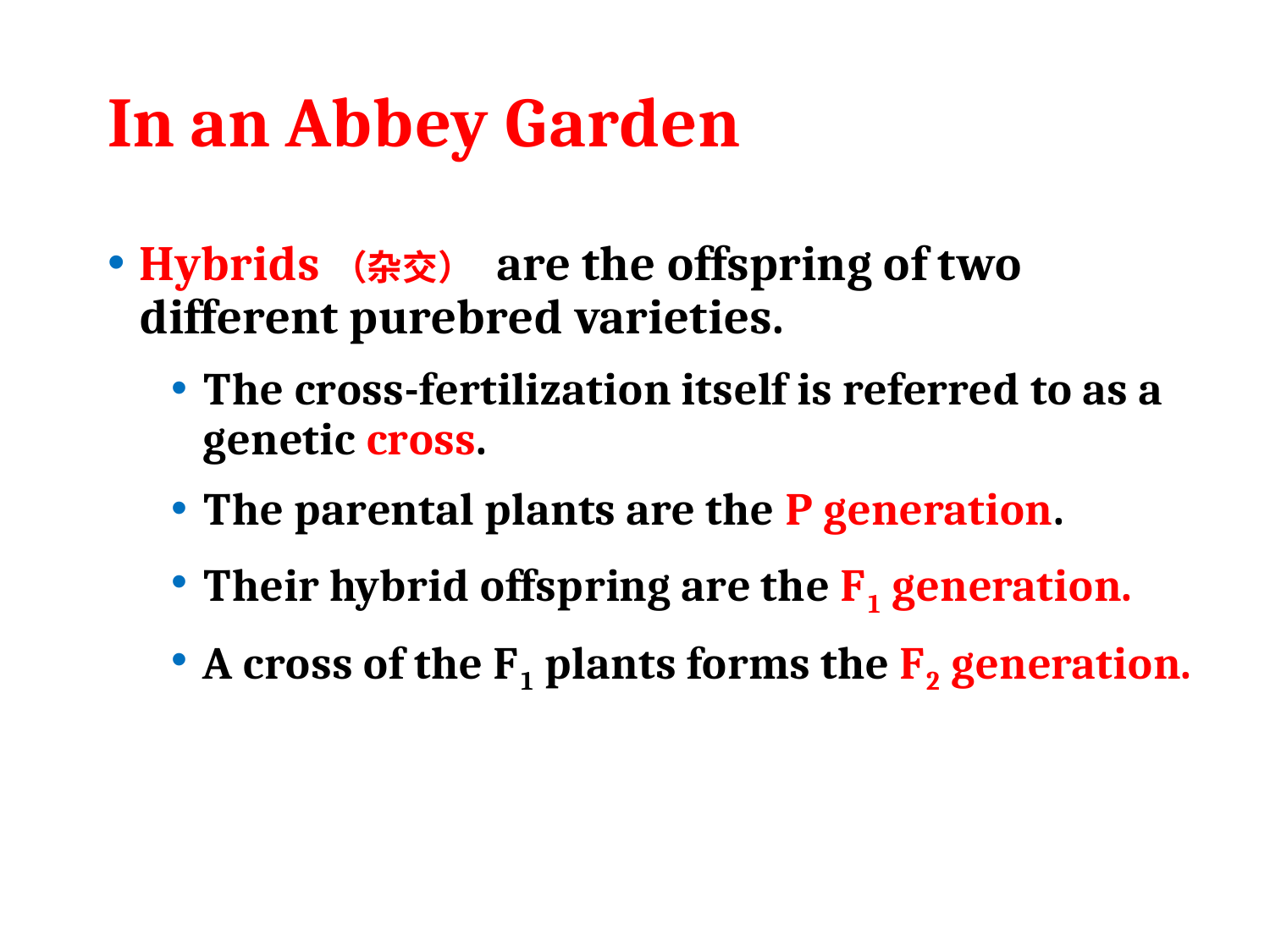

# In an Abbey Garden
Hybrids（杂交） are the offspring of two different purebred varieties.
The cross-fertilization itself is referred to as a genetic cross.
The parental plants are the P generation.
Their hybrid offspring are the F1 generation.
A cross of the F1 plants forms the F2 generation.